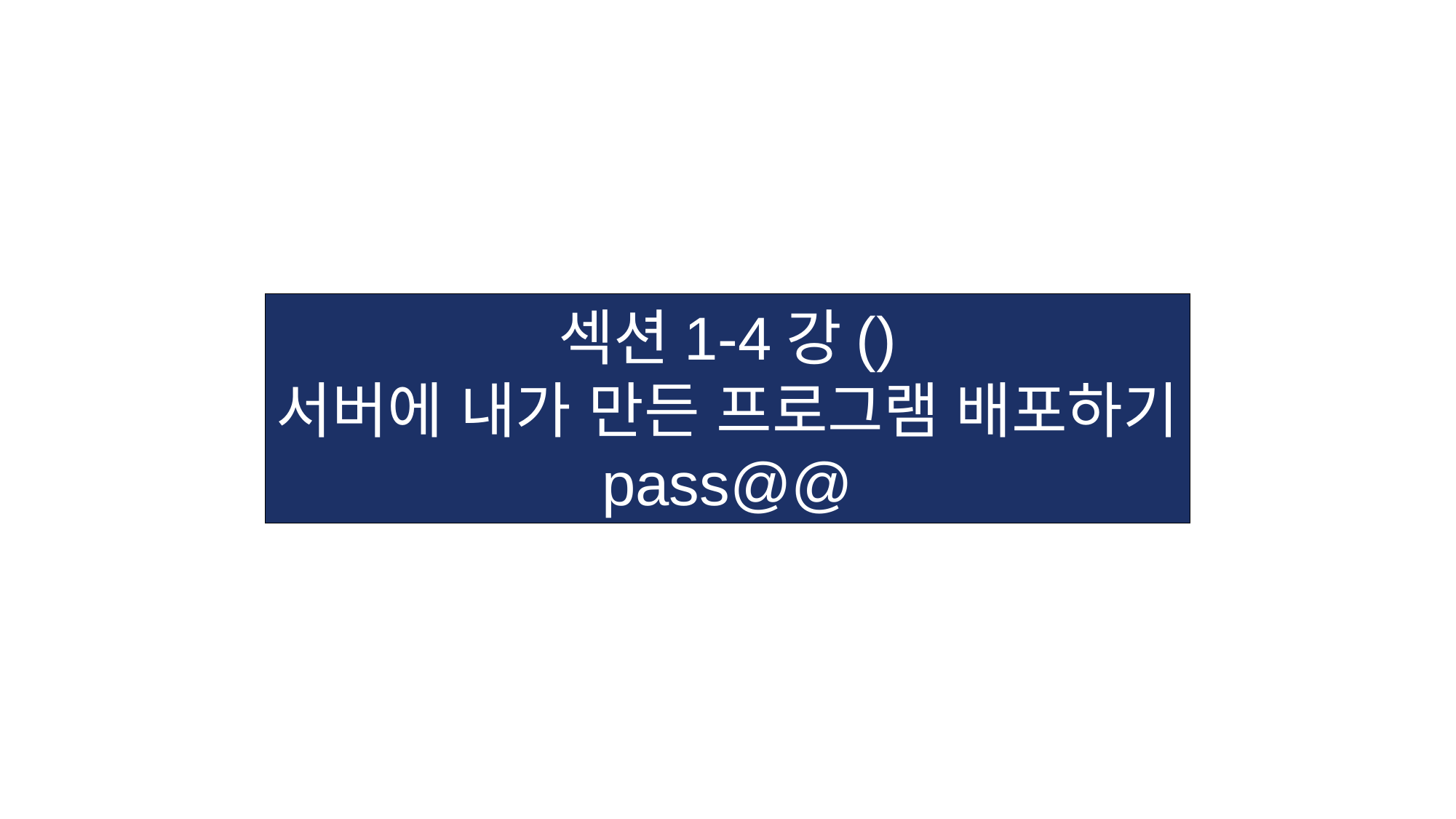

섹션1-4강()
서버에 내가 만든 프로그램 배포하기
pass@@